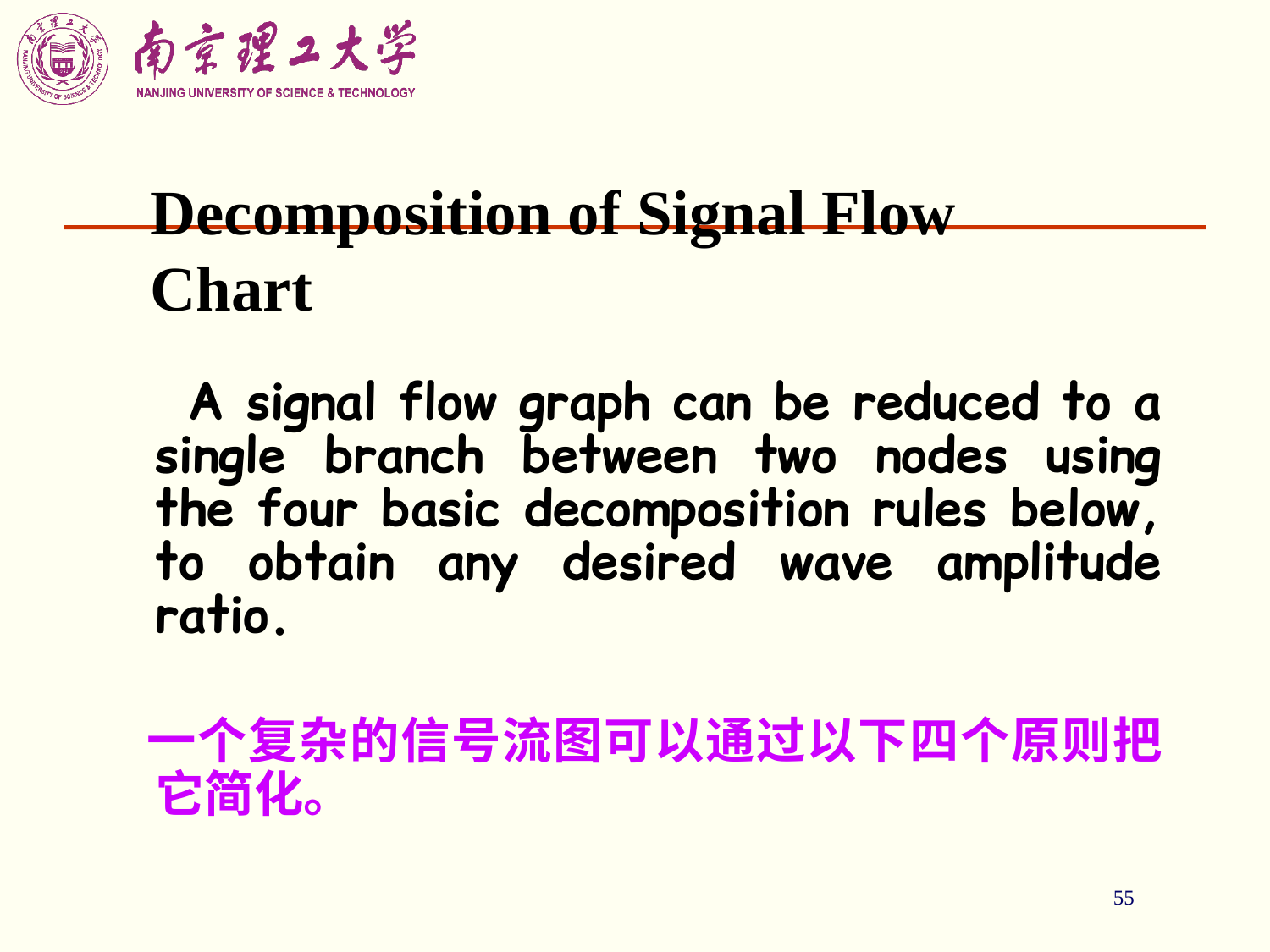

55
# Decomposition of Signal Flow Chart
     A signal flow graph can be reduced to a single branch between two nodes using the four basic decomposition rules below, to obtain any desired wave amplitude ratio.

  一个复杂的信号流图可以通过以下四个原则把它简化。